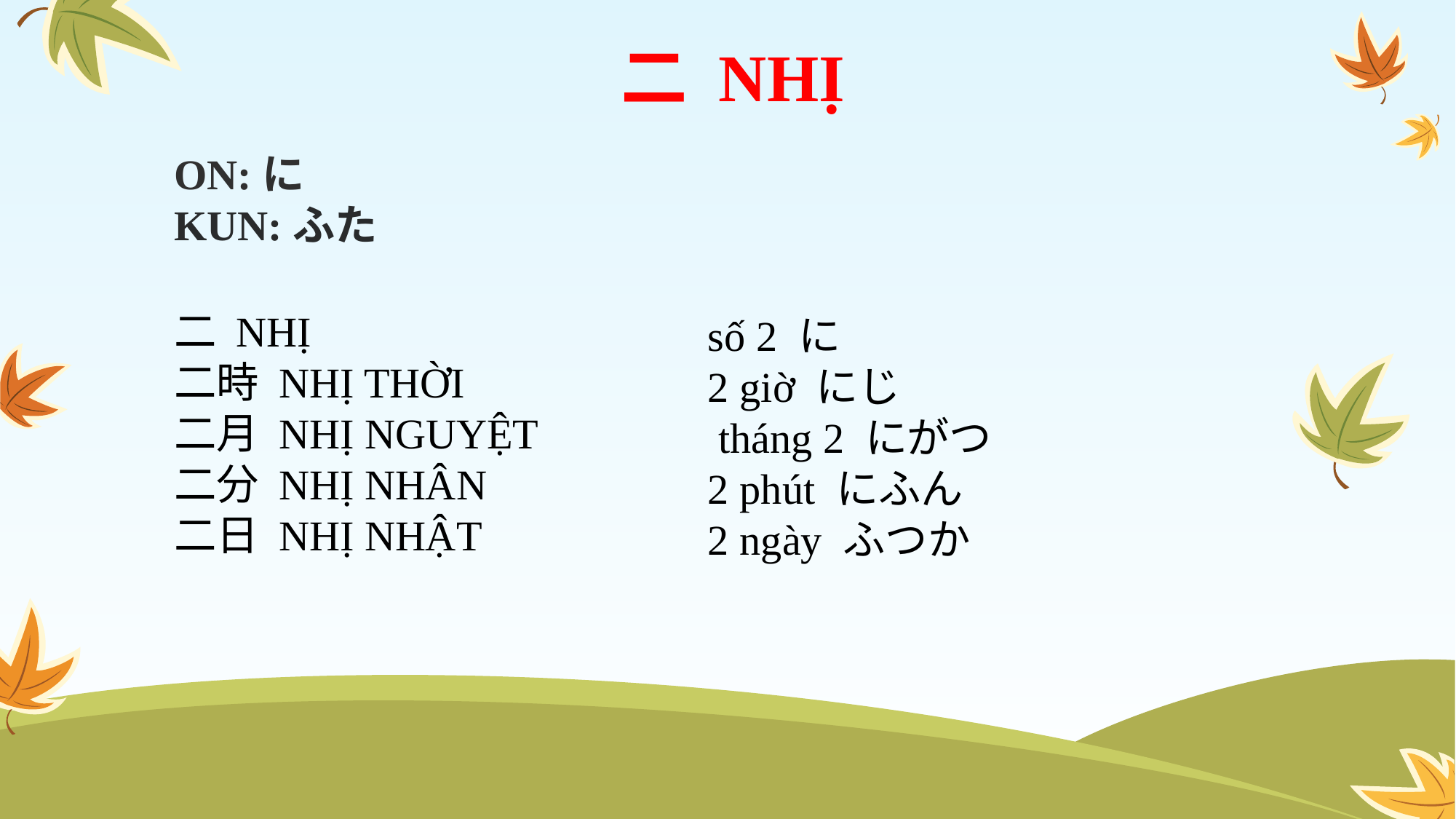

二 NHỊ
ON:に
KUN:ふた
二 NHỊ
二時 NHỊ THỜI
二月 NHỊ NGUYỆT
二分 NHỊ NHÂN
二日 NHỊ NHẬT
số 2 に
2 giờ にじ
 tháng 2 にがつ
2 phút にふん
2 ngày ふつか